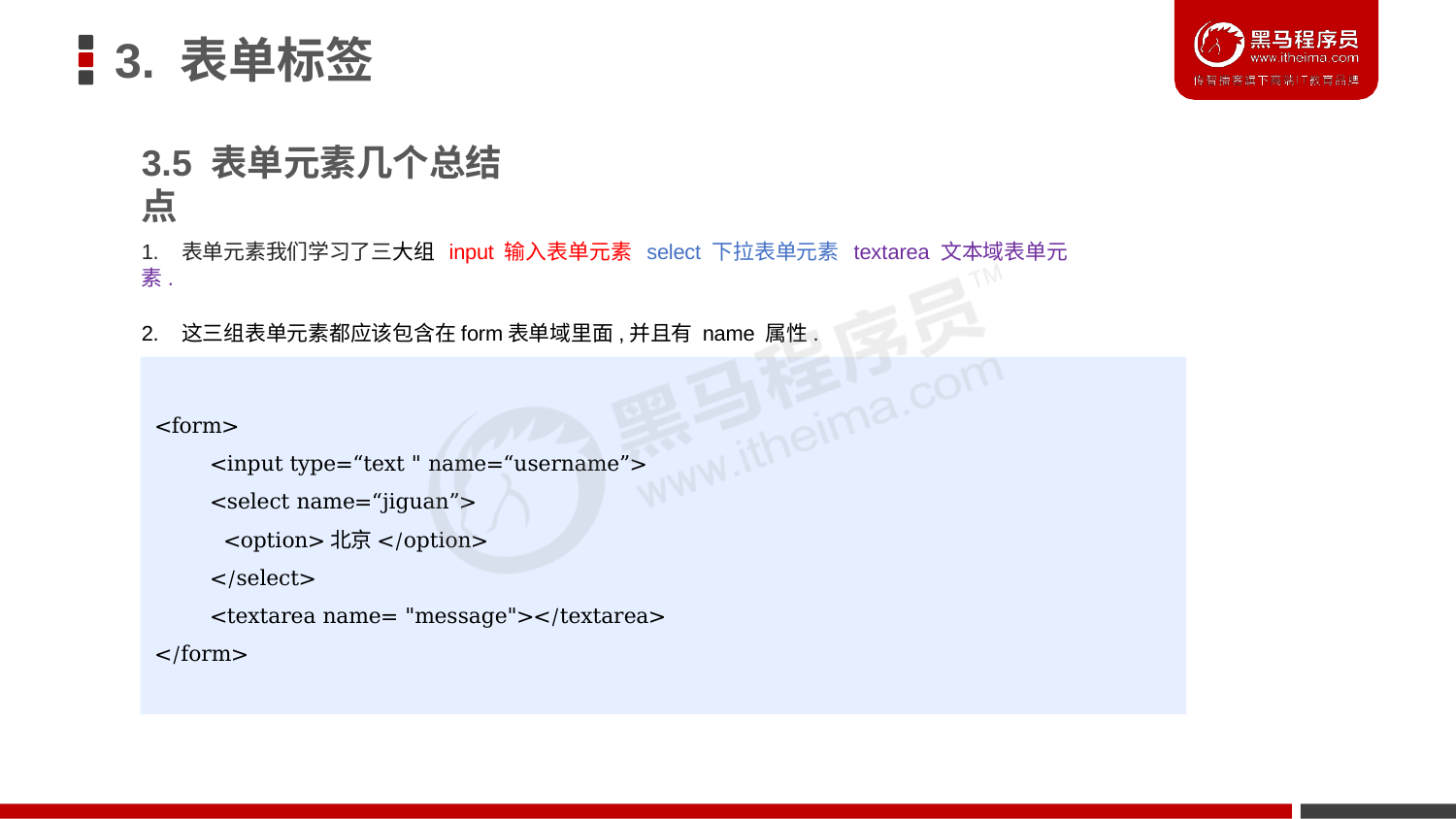

# 3. 表单标签
3.5 表单元素几个总结点

1.   表单元素我们学习了三大组  input 输入表单元素  select 下拉表单元素  textarea 文本域表单元素.

2.   这三组表单元素都应该包含在form表单域里面,并且有 name 属性.

<form>
<input type=“text " name=“username”>
<select name=“jiguan”>
<option>北京</option>
</select>
<textarea name= "message"></textarea>
</form>